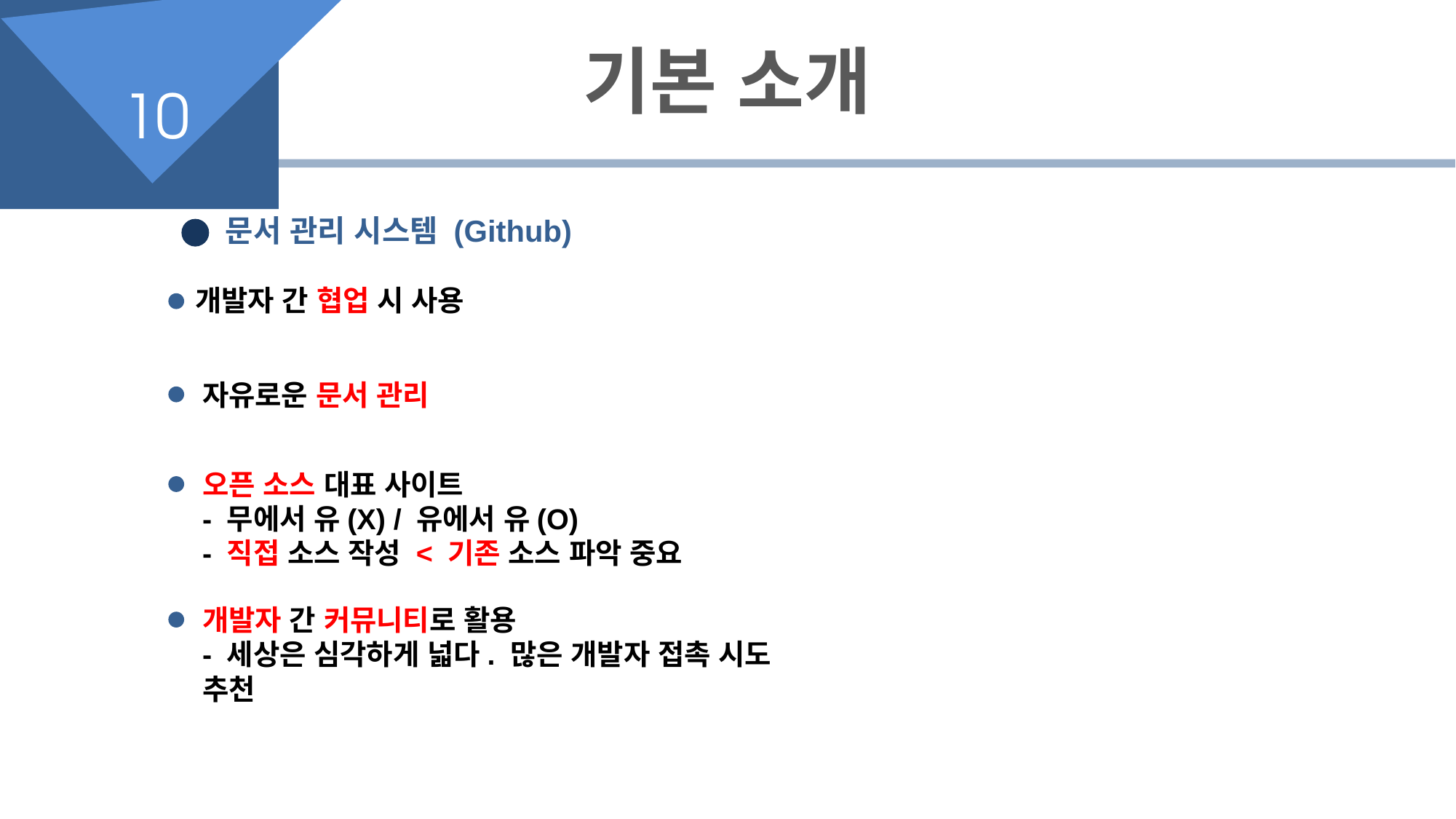

기본 소개
10

문서 관리 시스템 (Github)

개발자 간 협업 시 사용

자유로운 문서 관리

오픈 소스 대표 사이트
- 무에서 유(X) / 유에서 유(O)
- 직접 소스 작성 < 기존 소스 파악 중요

개발자 간 커뮤니티로 활용
- 세상은 심각하게 넓다. 많은 개발자 접촉 시도 추천